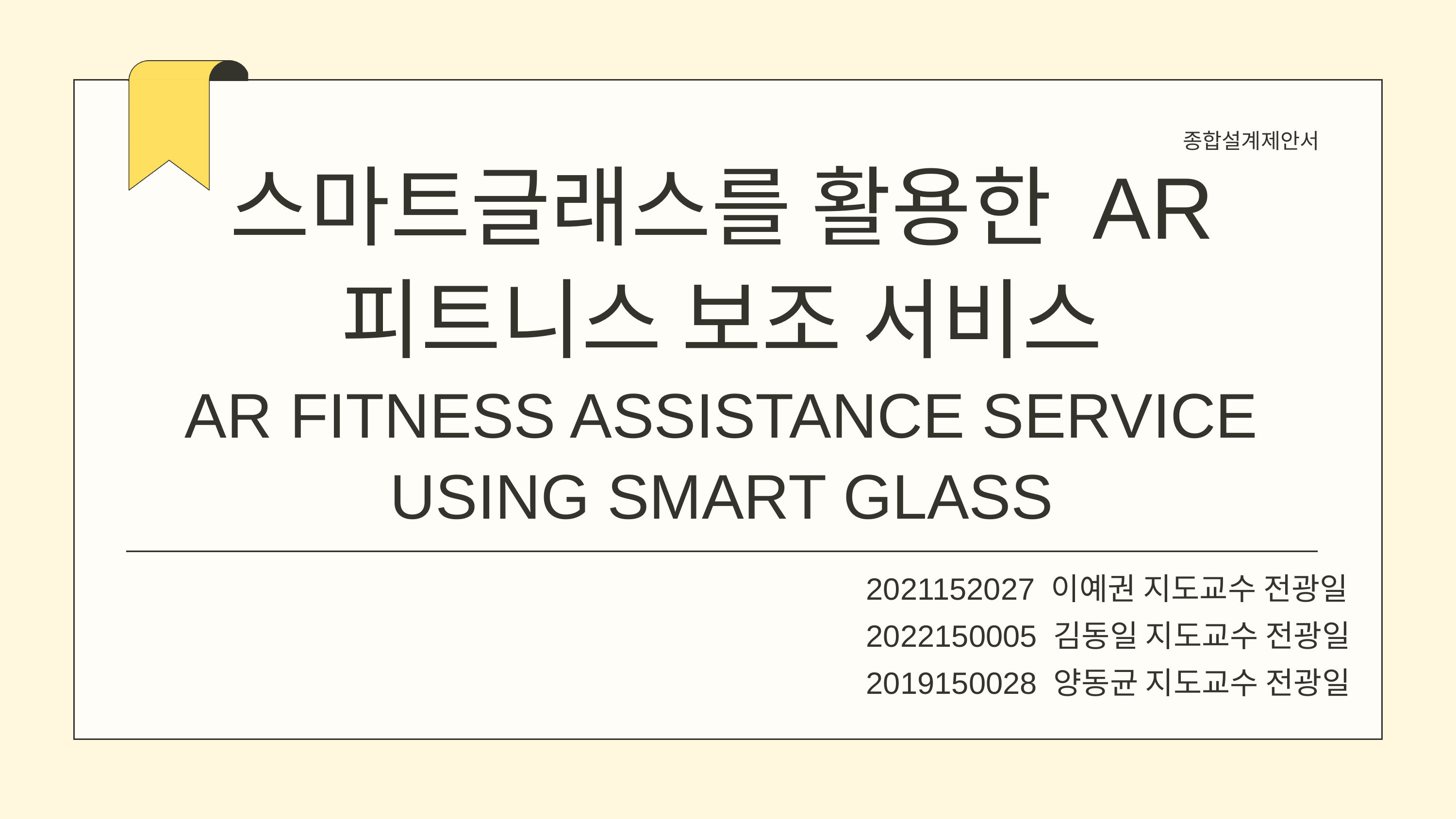

종합설계제안서
스마트글래스를 활용한 AR 피트니스 보조 서비스
AR FITNESS ASSISTANCE SERVICE USING SMART GLASS

2021152027 이예권 지도교수 전광일
2022150005 김동일 지도교수 전광일
2019150028 양동균 지도교수 전광일